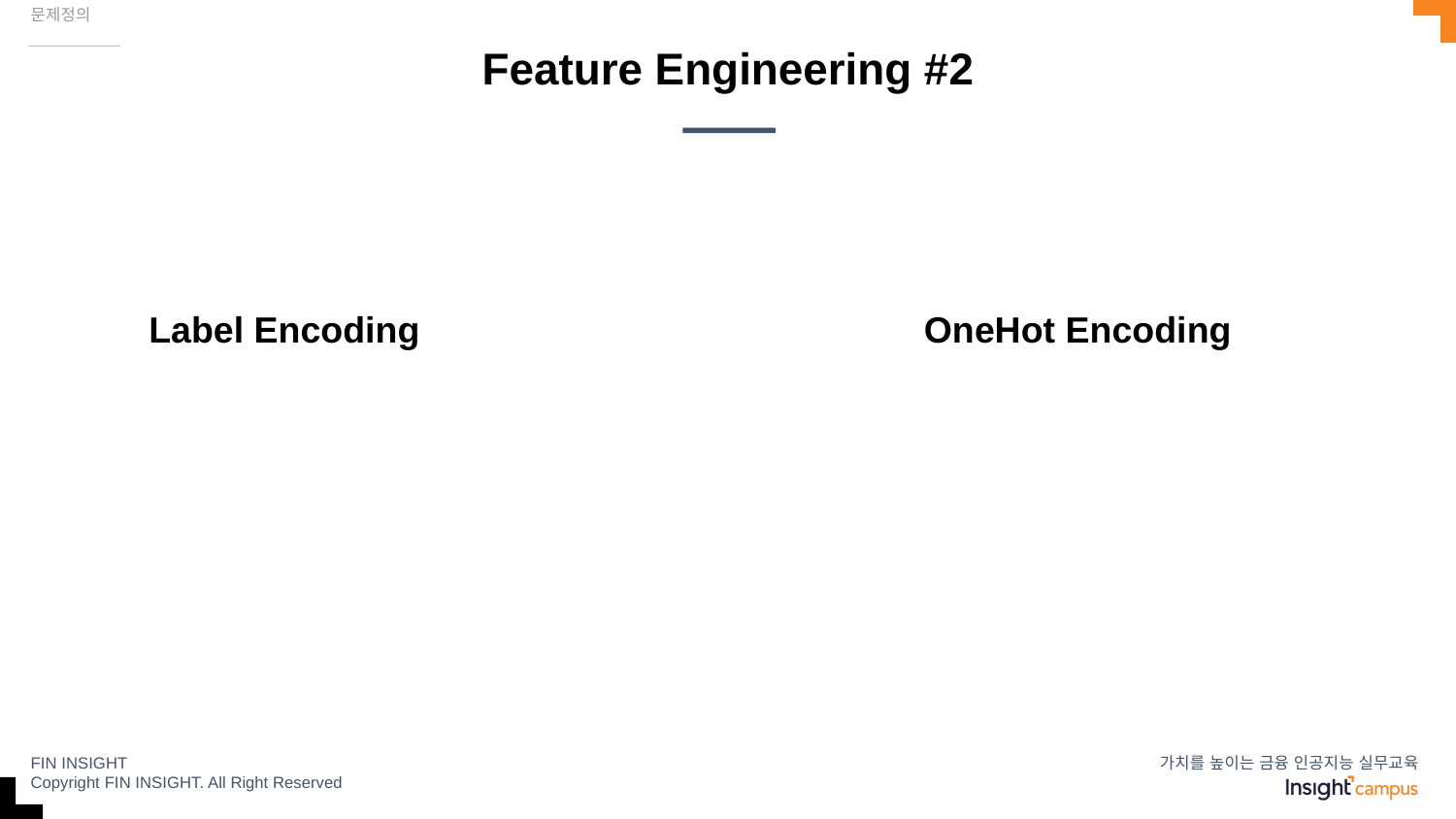

문제정의
# Feature Engineering #2
Label Encoding
OneHot Encoding